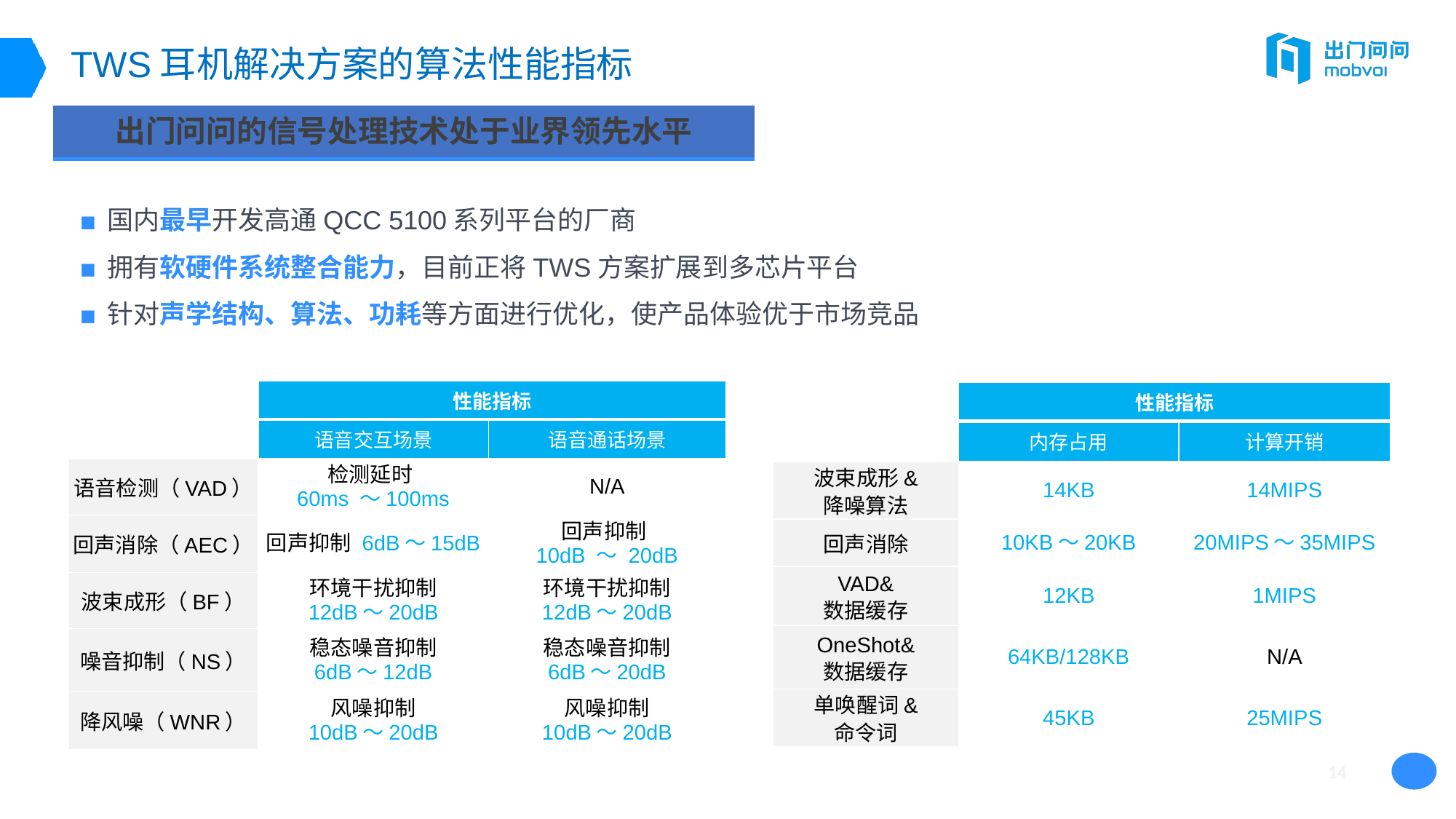

# TWS耳机解决方案的算法性能指标
| 出门问问的信号处理技术处于业界领先水平 |
| --- |
国内最早开发高通QCC 5100系列平台的厂商
拥有软硬件系统整合能力，目前正将TWS方案扩展到多芯片平台
针对声学结构、算法、功耗等方面进行优化，使产品体验优于市场竞品
|  | 性能指标 |  |
| --- | --- | --- |
|  | 语音交互场景 | 语音通话场景 |
| 语音检测（VAD） | 检测延时 60ms ～100ms | N/A |
| 回声消除（AEC） | 回声抑制 6dB～15dB | 回声抑制 10dB ～ 20dB |
| 波束成形（BF） | 环境干扰抑制 12dB～20dB | 环境干扰抑制 12dB～20dB |
| 噪音抑制（NS） | 稳态噪音抑制 6dB～12dB | 稳态噪音抑制 6dB～20dB |
| 降风噪（WNR） | 风噪抑制 10dB～20dB | 风噪抑制 10dB～20dB |
|  | 性能指标 |  |
| --- | --- | --- |
|  | 内存占用 | 计算开销 |
| 波束成形& 降噪算法 | 14KB | 14MIPS |
| 回声消除 | 10KB～20KB | 20MIPS～35MIPS |
| VAD& 数据缓存 | 12KB | 1MIPS |
| OneShot& 数据缓存 | 64KB/128KB | N/A |
| 单唤醒词& 命令词 | 45KB | 25MIPS |
14
14